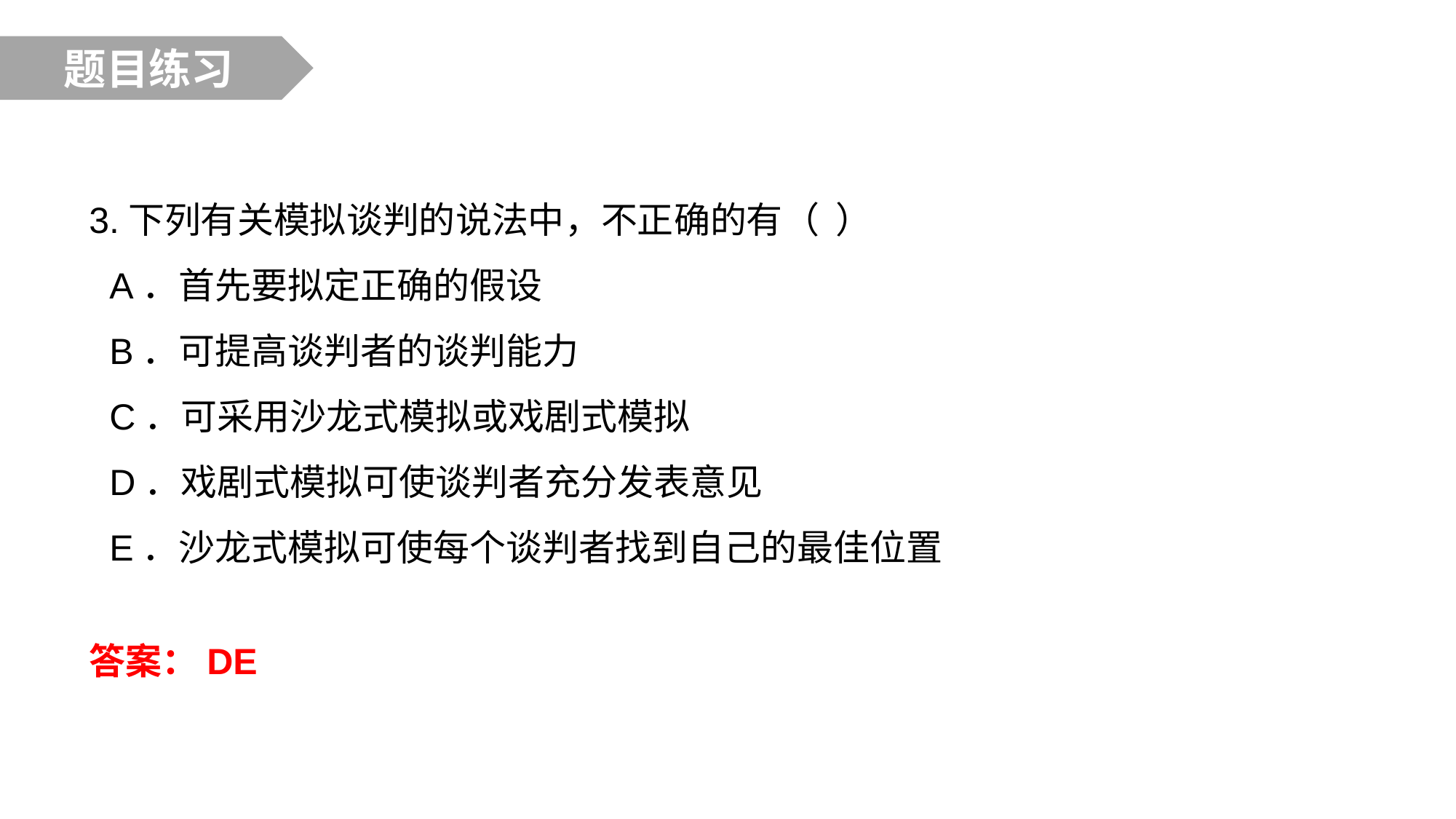

题目练习
3.下列有关模拟谈判的说法中，不正确的有（  ）
  A．首先要拟定正确的假设
  B．可提高谈判者的谈判能力
  C．可采用沙龙式模拟或戏剧式模拟
  D．戏剧式模拟可使谈判者充分发表意见
  E．沙龙式模拟可使每个谈判者找到自己的最佳位置
答案：DE